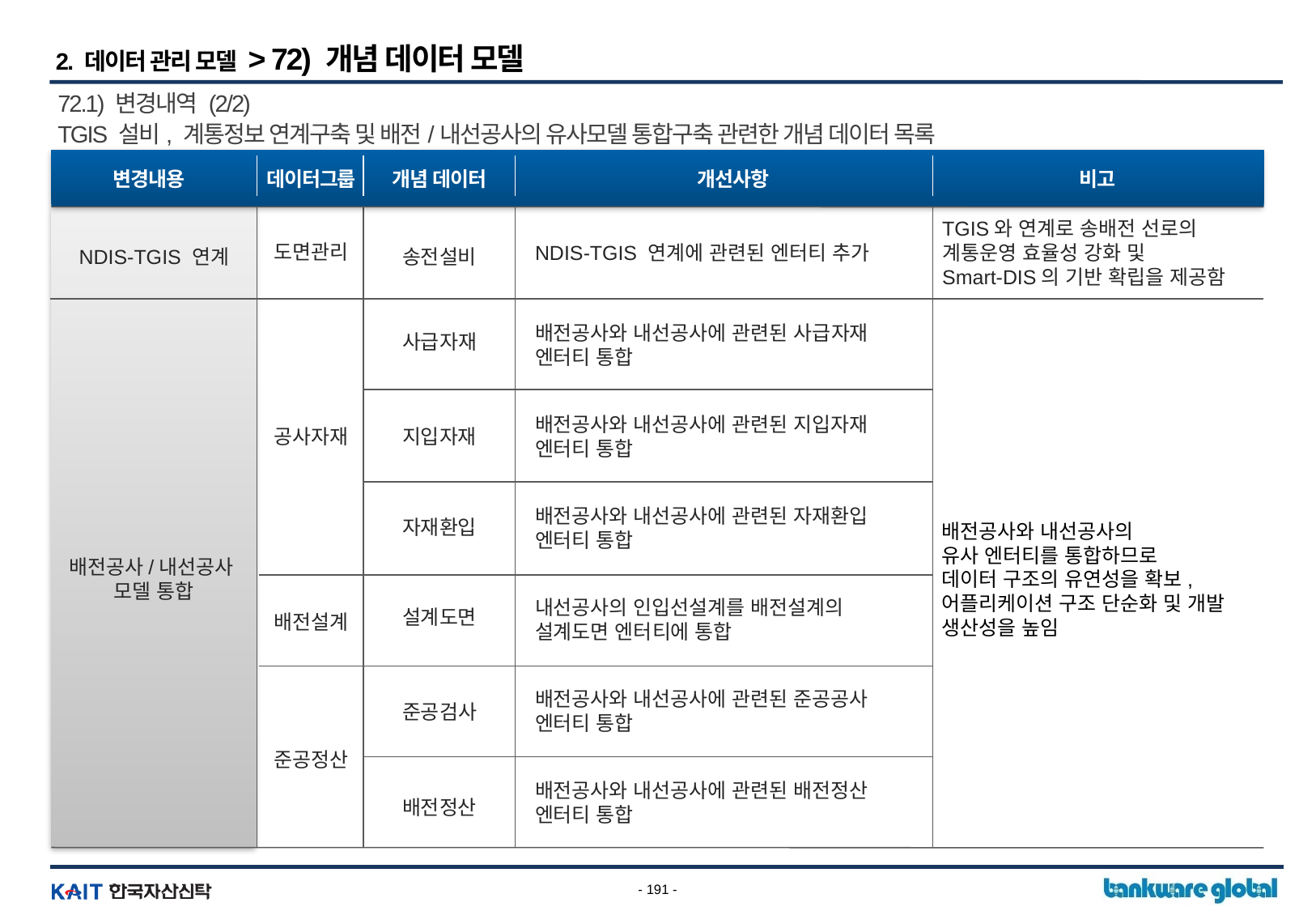

2. 데이터 관리 모델 > 72) 개념 데이터 모델
72.1) 변경내역 (2/2)
TGIS 설비, 계통정보 연계구축 및 배전/내선공사의 유사모델 통합구축 관련한 개념 데이터 목록

변경내용
데이터그룹
개념 데이터
개선사항
비고
NDIS-TGIS 연계에 관련된 엔터티 추가
TGIS와 연계로 송배전 선로의
계통운영 효율성 강화 및
Smart-DIS의 기반 확립을 제공함

NDIS-TGIS 연계
도면관리
송전설비
배전공사와 내선공사에 관련된 사급자재
엔터티 통합
공사자재
사급자재
배전공사/내선공사
모델 통합
배전공사와 내선공사의
유사 엔터티를 통합하므로
데이터 구조의 유연성을 확보, 어플리케이션 구조 단순화 및 개발 생산성을 높임
배전공사와 내선공사에 관련된 지입자재
엔터티 통합
지입자재
배전공사와 내선공사에 관련된 자재환입
엔터티 통합
자재환입
내선공사의 인입선설계를 배전설계의
설계도면 엔터티에 통합
배전설계
설계도면
배전공사와 내선공사에 관련된 준공공사
엔터티 통합
준공정산
준공검사
배전공사와 내선공사에 관련된 배전정산
엔터티 통합
배전정산